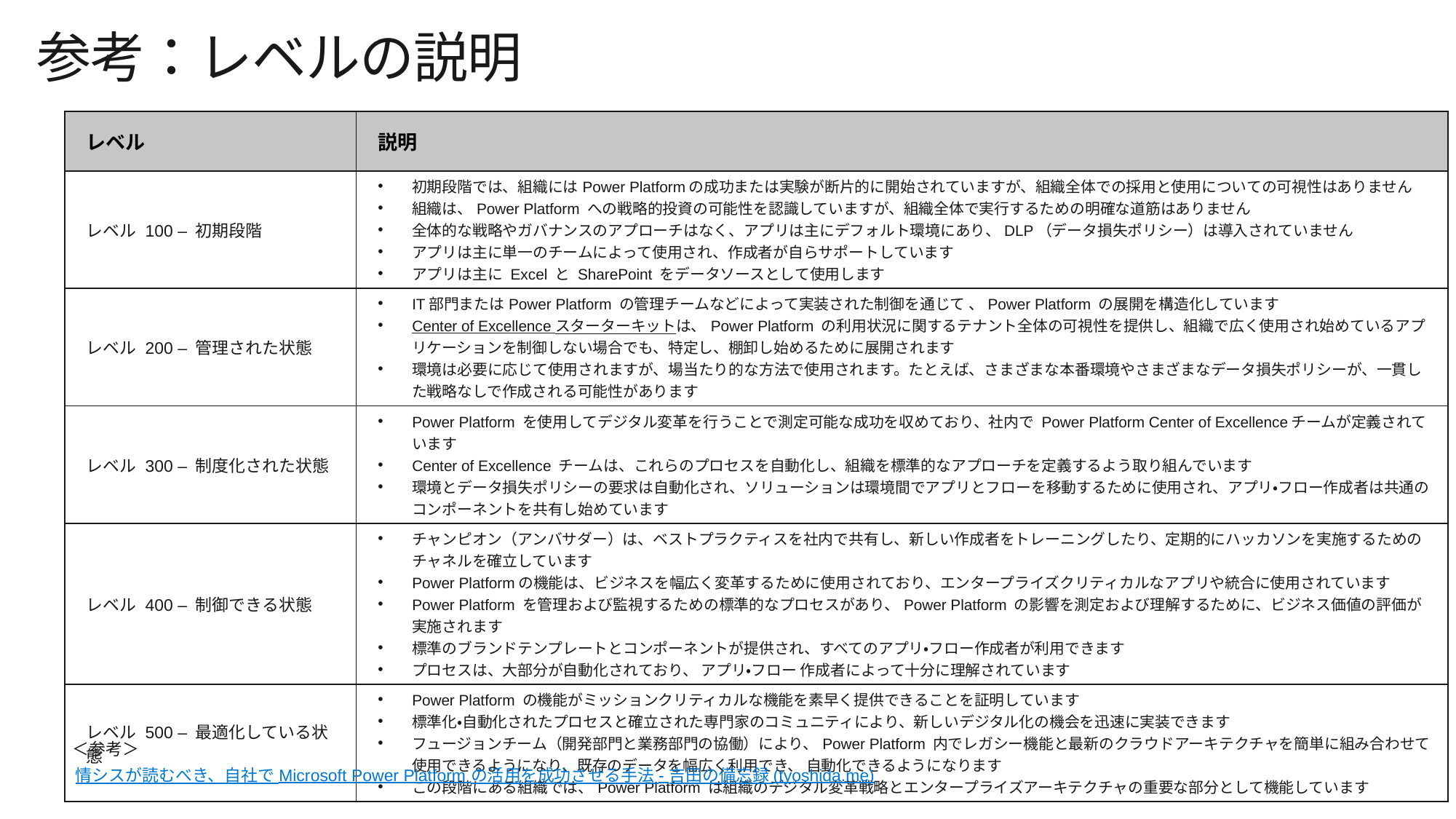

参考：レベルの説明
| レベル | 説明 |
| --- | --- |
| レベル 100 – 初期段階 | 初期段階では、組織にはPower Platformの成功または実験が断片的に開始されていますが、組織全体での採用と使用についての可視性はありません 組織は、Power Platform への戦略的投資の可能性を認識していますが、組織全体で実行するための明確な道筋はありません 全体的な戦略やガバナンスのアプローチはなく、アプリは主にデフォルト環境にあり、DLP（データ損失ポリシー）は導入されていません アプリは主に単一のチームによって使用され、作成者が自らサポートしています アプリは主に Excel と SharePoint をデータソースとして使用します |
| レベル 200 – 管理された状態 | IT部門またはPower Platform の管理チームなどによって実装された制御を通じて 、Power Platform の展開を構造化しています Center of Excellence スターターキットは、Power Platform の利用状況に関するテナント全体の可視性を提供し、組織で広く使用され始めているアプリケーションを制御しない場合でも、特定し、棚卸し始めるために展開されます 環境は必要に応じて使用されますが、場当たり的な方法で使用されます。たとえば、さまざまな本番環境やさまざまなデータ損失ポリシーが、一貫した戦略なしで作成される可能性があります |
| レベル 300 – 制度化された状態 | Power Platform を使用してデジタル変革を行うことで測定可能な成功を収めており、社内で Power Platform Center of Excellenceチームが定義されています Center of Excellence チームは、これらのプロセスを自動化し、組織を標準的なアプローチを定義するよう取り組んでいます 環境とデータ損失ポリシーの要求は自動化され、ソリューションは環境間でアプリとフローを移動するために使用され、アプリ・フロー作成者は共通のコンポーネントを共有し始めています |
| レベル 400 – 制御できる状態 | チャンピオン（アンバサダー）は、ベストプラクティスを社内で共有し、新しい作成者をトレーニングしたり、定期的にハッカソンを実施するためのチャネルを確立しています Power Platformの機能は、ビジネスを幅広く変革するために使用されており、エンタープライズクリティカルなアプリや統合に使用されています Power Platform を管理および監視するための標準的なプロセスがあり、Power Platform の影響を測定および理解するために、ビジネス価値の評価が実施されます 標準のブランドテンプレートとコンポーネントが提供され、すべてのアプリ・フロー作成者が利用できます プロセスは、大部分が自動化されており、 アプリ・フロー 作成者によって十分に理解されています |
| レベル 500 – 最適化している状態 | Power Platform の機能がミッションクリティカルな機能を素早く提供できることを証明しています 標準化・自動化されたプロセスと確立された専門家のコミュニティにより、新しいデジタル化の機会を迅速に実装できます フュージョンチーム（開発部門と業務部門の協働）により、Power Platform 内でレガシー機能と最新のクラウドアーキテクチャを簡単に組み合わせて使用できるようになり、既存のデータを幅広く利用でき、 自動化できるようになります この段階にある組織では、Power Platform は組織のデジタル変革戦略とエンタープライズアーキテクチャの重要な部分として機能しています |
＜参考＞
情シスが読むべき、自社で Microsoft Power Platform の活用を成功させる手法 - 吉田の備忘録 (tyoshida.me)